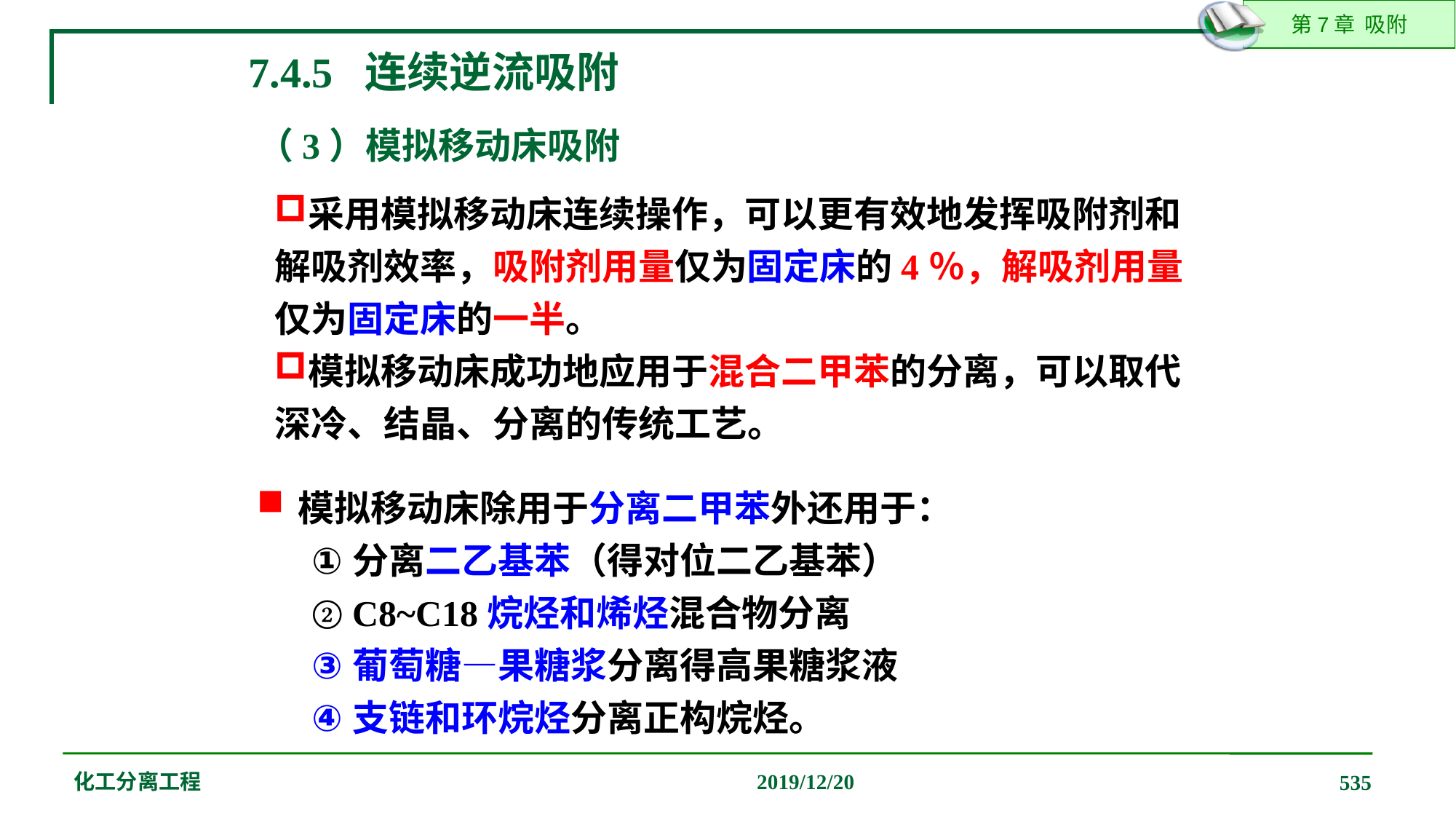

7.4.5  连续逆流吸附
（3）模拟移动床吸附
采用模拟移动床连续操作，可以更有效地发挥吸附剂和解吸剂效率，吸附剂用量仅为固定床的4％，解吸剂用量仅为固定床的一半。
模拟移动床成功地应用于混合二甲苯的分离，可以取代深冷、结晶、分离的传统工艺。
模拟移动床除用于分离二甲苯外还用于：
分离二乙基苯（得对位二乙基苯）
C8~C18烷烃和烯烃混合物分离
葡萄糖—果糖浆分离得高果糖浆液
支链和环烷烃分离正构烷烃。
化工分离工程
2019/12/20
535